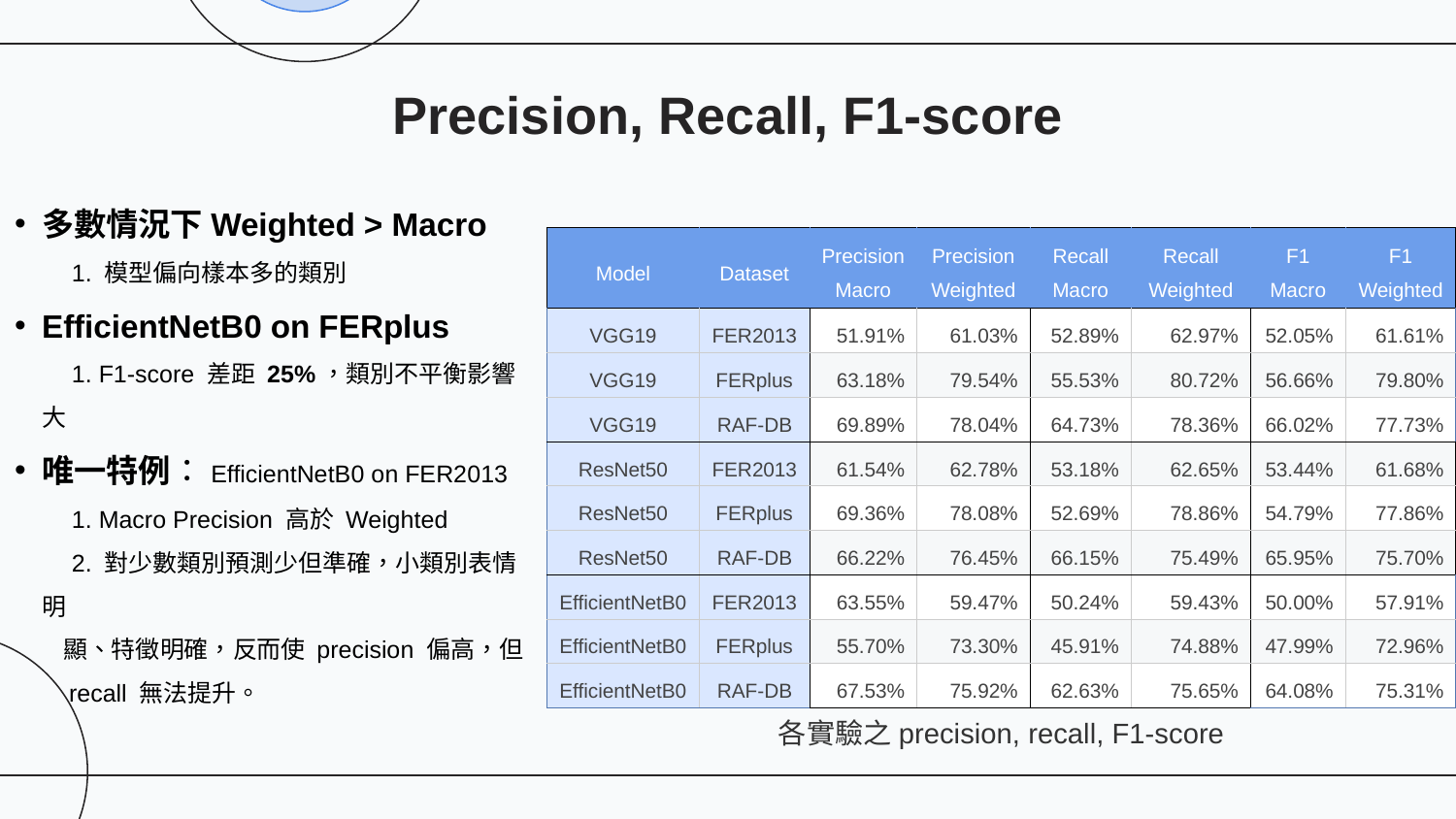

# Precision, Recall, F1-score
多數情況下Weighted > Macro
　1. 模型偏向樣本多的類別
EfficientNetB0 on FERplus
　1. F1-score 差距 25%，類別不平衡影響大
唯一特例：EfficientNetB0 on FER2013
　1. Macro Precision 高於 Weighted
　2. 對少數類別預測少但準確，小類別表情明
　　顯、特徵明確，反而使 precision 偏高，但
　　recall 無法提升。
| Model | Dataset | Precision Macro | Precision Weighted | Recall Macro | Recall Weighted | F1 Macro | F1 Weighted |
| --- | --- | --- | --- | --- | --- | --- | --- |
| VGG19 | FER2013 | 51.91% | 61.03% | 52.89% | 62.97% | 52.05% | 61.61% |
| VGG19 | FERplus | 63.18% | 79.54% | 55.53% | 80.72% | 56.66% | 79.80% |
| VGG19 | RAF-DB | 69.89% | 78.04% | 64.73% | 78.36% | 66.02% | 77.73% |
| ResNet50 | FER2013 | 61.54% | 62.78% | 53.18% | 62.65% | 53.44% | 61.68% |
| ResNet50 | FERplus | 69.36% | 78.08% | 52.69% | 78.86% | 54.79% | 77.86% |
| ResNet50 | RAF-DB | 66.22% | 76.45% | 66.15% | 75.49% | 65.95% | 75.70% |
| EfficientNetB0 | FER2013 | 63.55% | 59.47% | 50.24% | 59.43% | 50.00% | 57.91% |
| EfficientNetB0 | FERplus | 55.70% | 73.30% | 45.91% | 74.88% | 47.99% | 72.96% |
| EfficientNetB0 | RAF-DB | 67.53% | 75.92% | 62.63% | 75.65% | 64.08% | 75.31% |

各實驗之precision, recall, F1-score